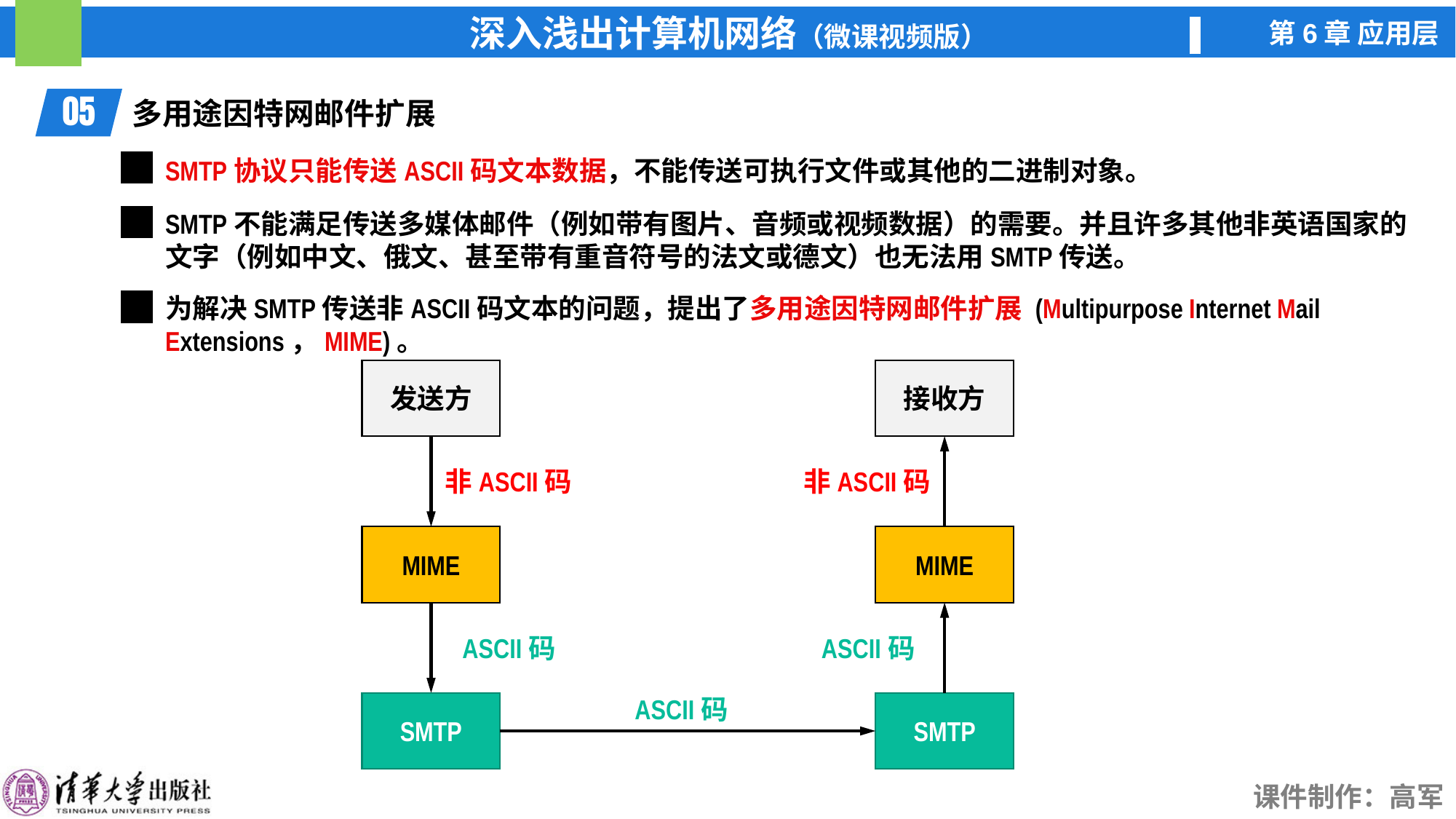

05
多用途因特网邮件扩展
SMTP协议只能传送ASCII码文本数据，不能传送可执行文件或其他的二进制对象。

SMTP不能满足传送多媒体邮件（例如带有图片、音频或视频数据）的需要。并且许多其他非英语国家的文字（例如中文、俄文、甚至带有重音符号的法文或德文）也无法用SMTP传送。

为解决SMTP传送非ASCII码文本的问题，提出了多用途因特网邮件扩展 (Multipurpose Internet Mail Extensions，MIME)。

发送方
接收方
非ASCII码
非ASCII码
MIME
MIME
ASCII码
ASCII码
ASCII码
SMTP
SMTP